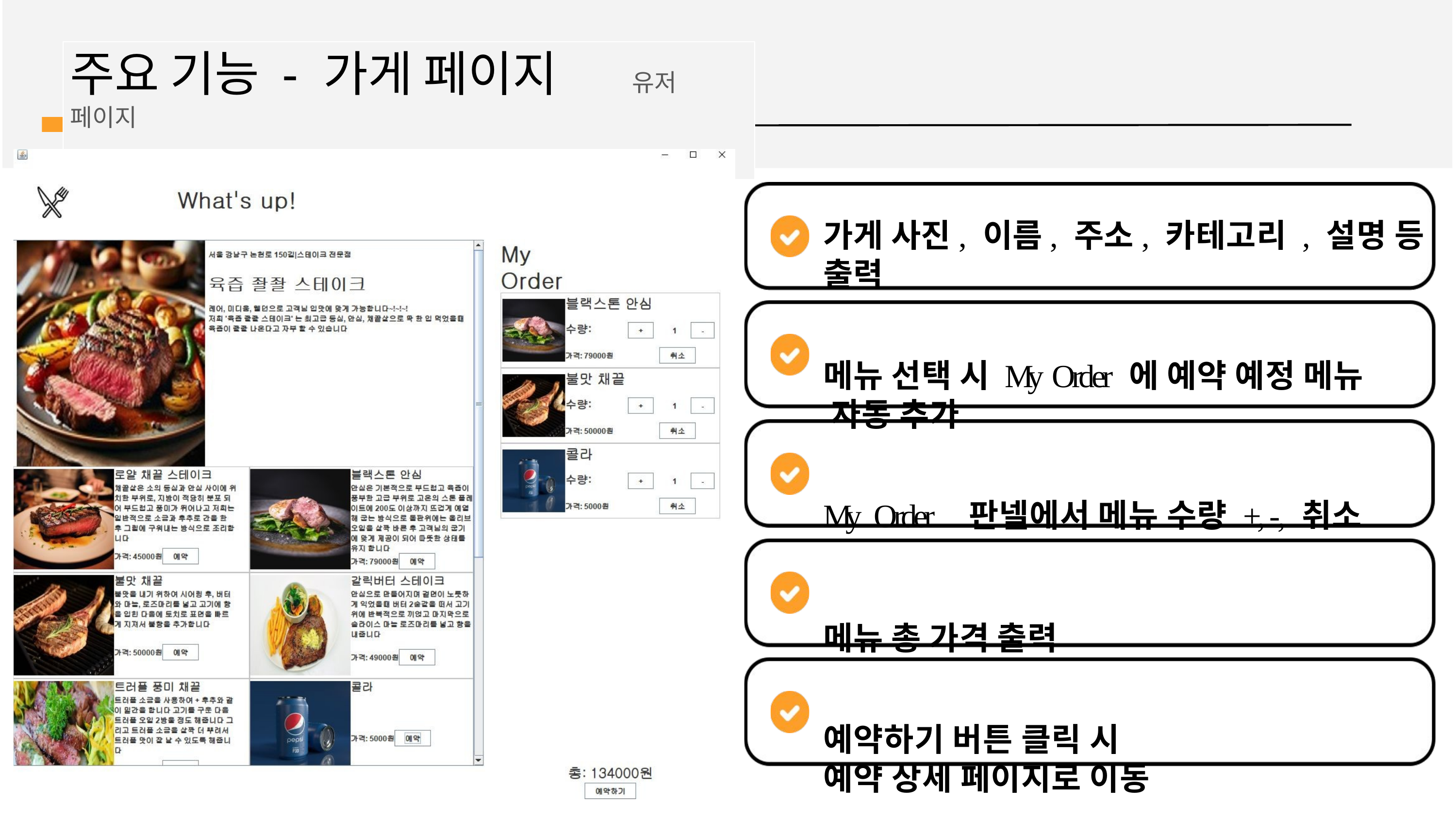

# 주요 기능 - 가게 페이지	유저
페이지

가게 사진, 이름, 주소, 카테고리 , 설명 등 출력

메뉴 선택 시 My Order 에 예약 예정 메뉴  자동 추가

My   Order	판넬에서 메뉴 수량 +, -, 취소

메뉴 총 가격 출력

예약하기 버튼 클릭 시  예약 상세 페이지로 이동